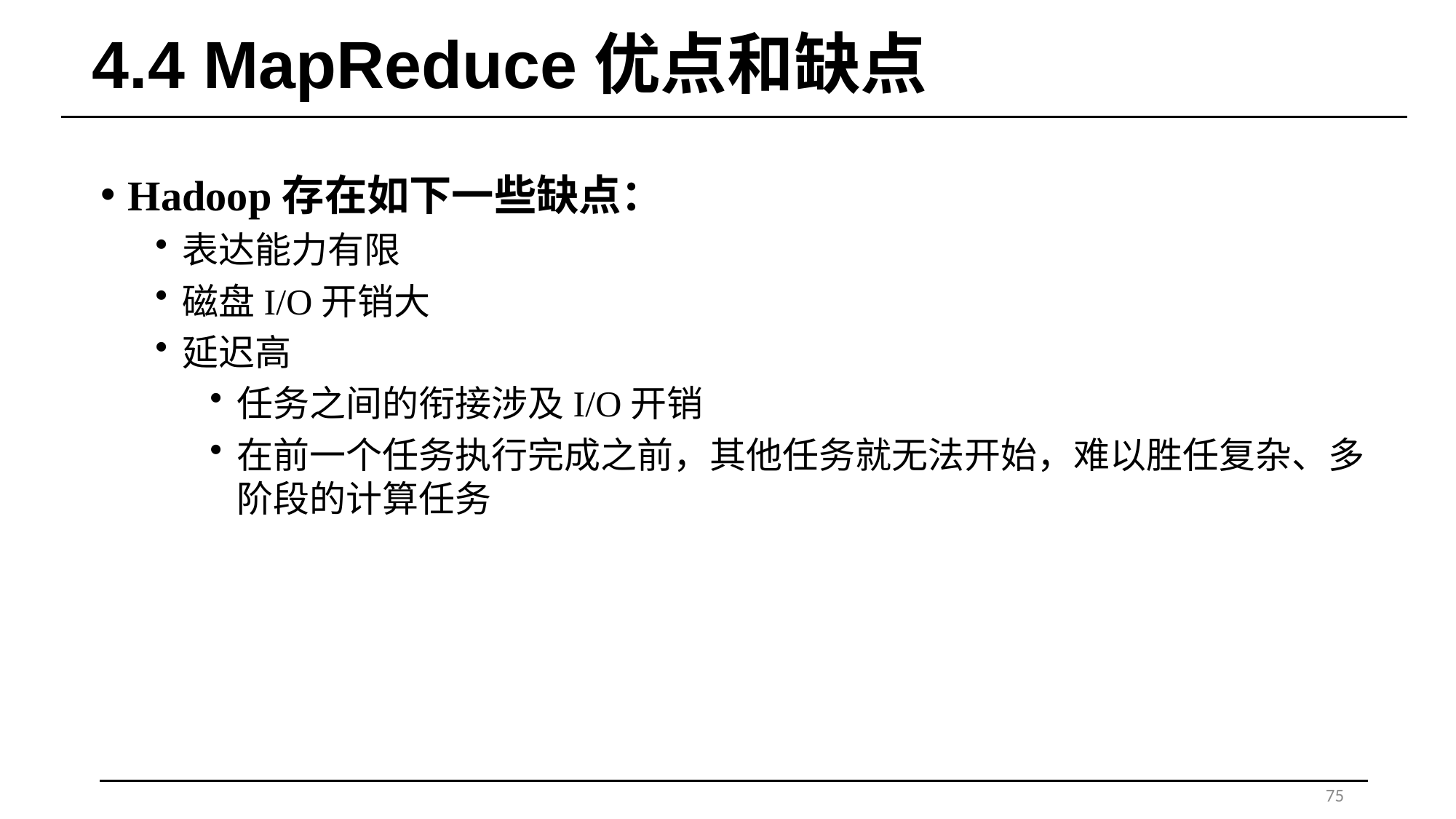

# 4.4 MapReduce优点和缺点
Hadoop存在如下一些缺点：
表达能力有限
磁盘I/O开销大
延迟高
任务之间的衔接涉及I/O开销
在前一个任务执行完成之前，其他任务就无法开始，难以胜任复杂、多阶段的计算任务
75